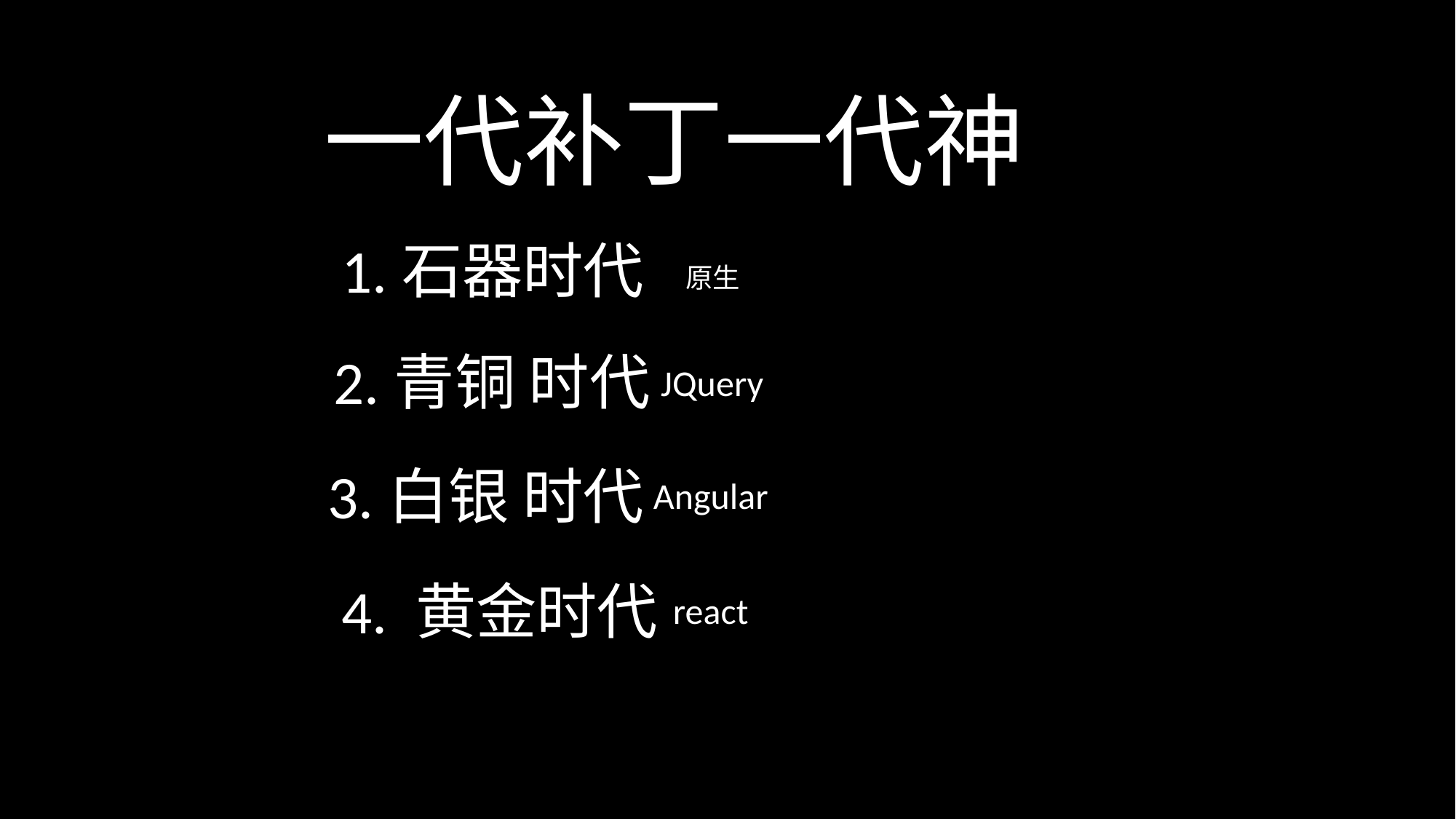

一代补丁一代神
1.石器时代
原生
2.青铜 时代
JQuery
3.白银 时代
Angular
4. 黄金时代
react